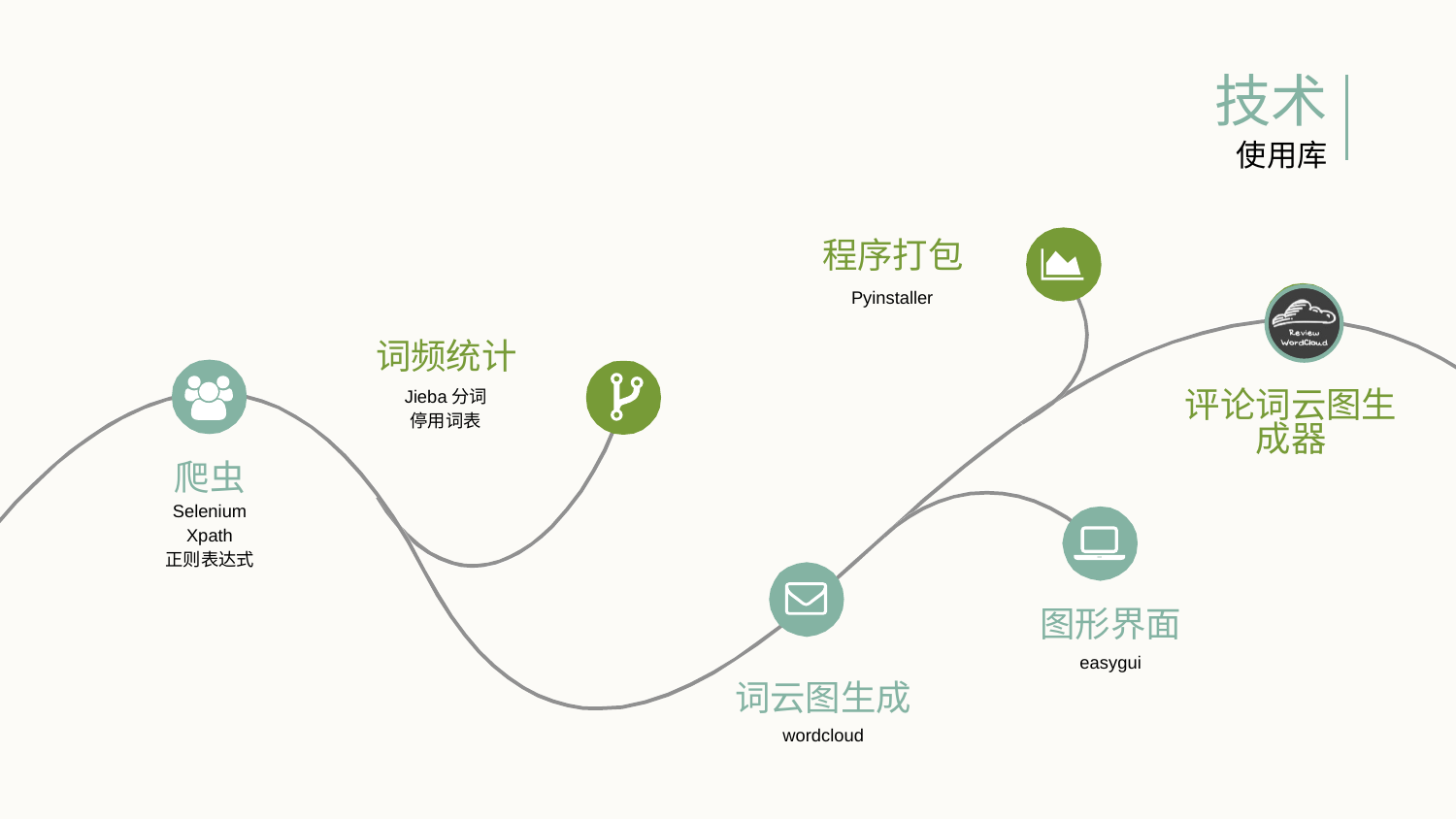

技术
使用库

程序打包
Pyinstaller

词频统计
Jieba分词
停用词表

评论词云图生成器
爬虫
Selenium
Xpath
正则表达式

图形界面
easygui
词云图生成
wordcloud